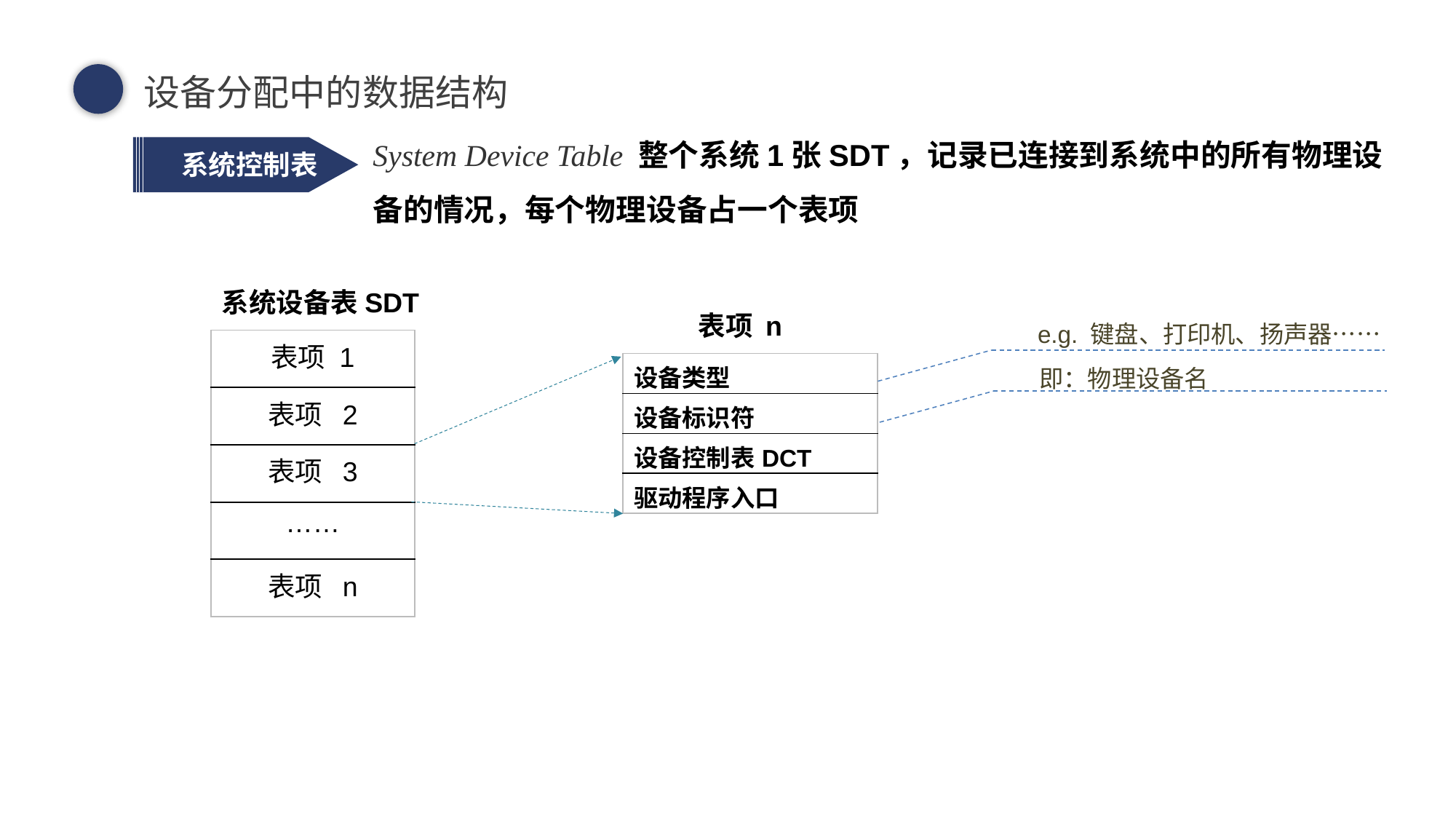

设备分配中的数据结构
System Device Table 整个系统1张SDT，记录已连接到系统中的所有物理设备的情况，每个物理设备占一个表项

系统控制表
系统设备表SDT
表项 n
e.g. 键盘、打印机、扬声器……
| 表项 1 |
| --- |
| 表项 2 |
| 表项 3 |
| …… |
| 表项 n |
| 设备类型 |
| --- |
| 设备标识符 |
| 设备控制表DCT |
| 驱动程序入口 |
即：物理设备名